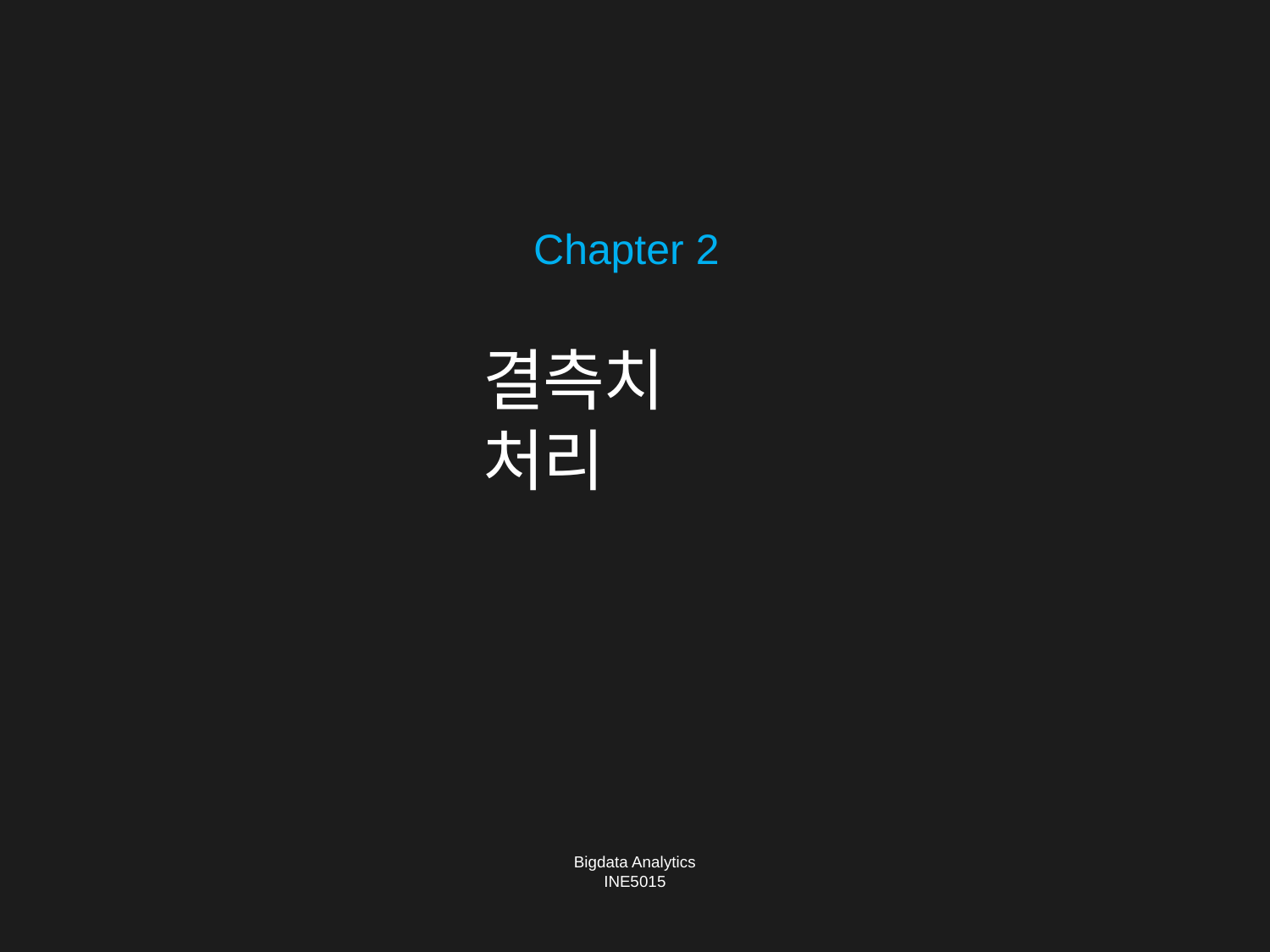

Chapter 2
# 결측치 처리
Bigdata Analytics
INE5015